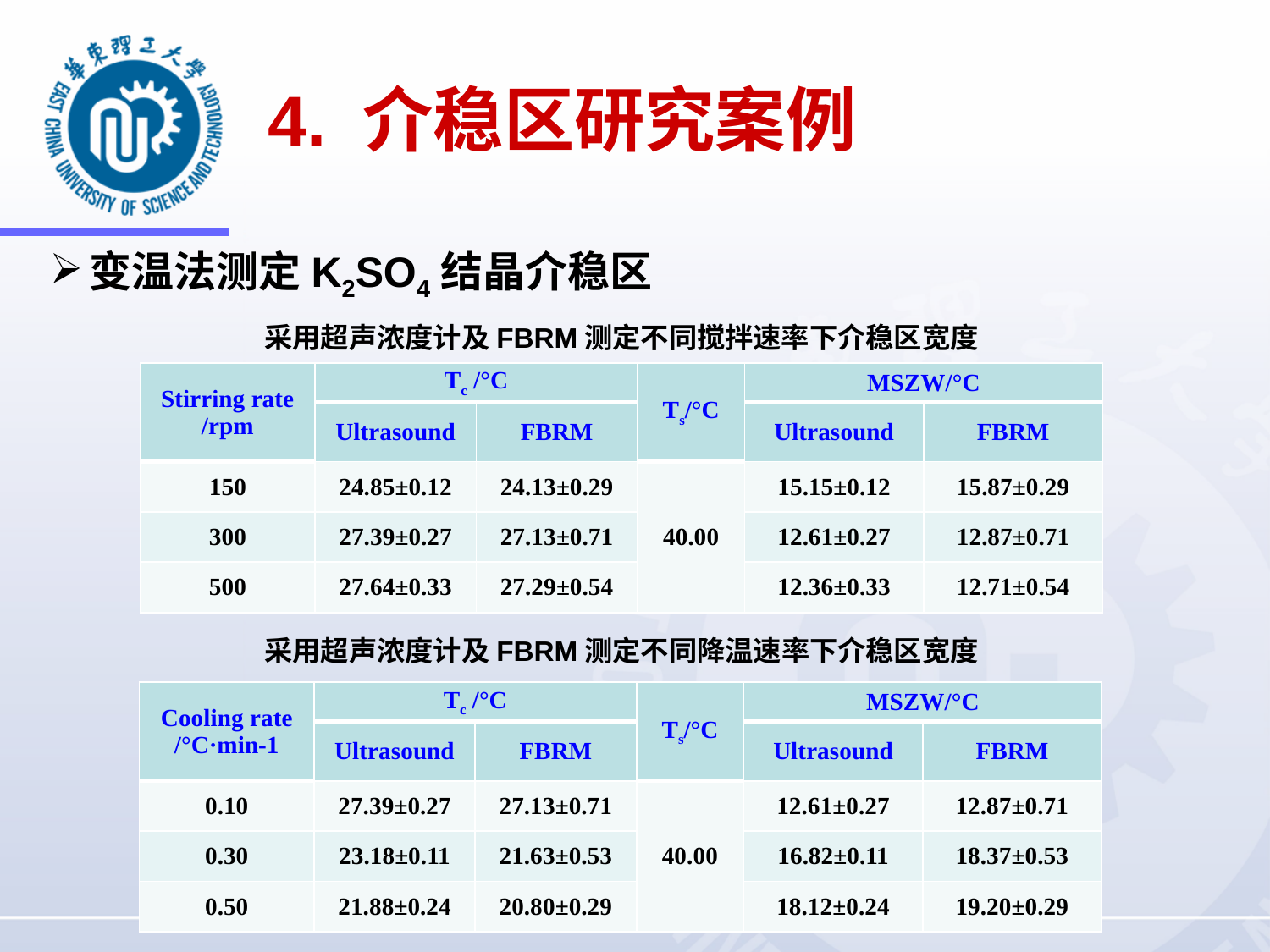

4. 介稳区研究案例
变温法测定K2SO4结晶介稳区
采用超声浓度计及FBRM测定不同搅拌速率下介稳区宽度
| Stirring rate /rpm | Tc /°C |  | Ts/°C | MSZW/°C |  |
| --- | --- | --- | --- | --- | --- |
|  | Ultrasound | FBRM |  | Ultrasound | FBRM |
| 150 | 24.85±0.12 | 24.13±0.29 | 40.00 | 15.15±0.12 | 15.87±0.29 |
| 300 | 27.39±0.27 | 27.13±0.71 |  | 12.61±0.27 | 12.87±0.71 |
| 500 | 27.64±0.33 | 27.29±0.54 |  | 12.36±0.33 | 12.71±0.54 |
采用超声浓度计及FBRM测定不同降温速率下介稳区宽度
| Cooling rate /°C·min-1 | Tc /°C |  | Ts/°C | MSZW/°C |  |
| --- | --- | --- | --- | --- | --- |
|  | Ultrasound | FBRM |  | Ultrasound | FBRM |
| 0.10 | 27.39±0.27 | 27.13±0.71 | 40.00 | 12.61±0.27 | 12.87±0.71 |
| 0.30 | 23.18±0.11 | 21.63±0.53 |  | 16.82±0.11 | 18.37±0.53 |
| 0.50 | 21.88±0.24 | 20.80±0.29 |  | 18.12±0.24 | 19.20±0.29 |